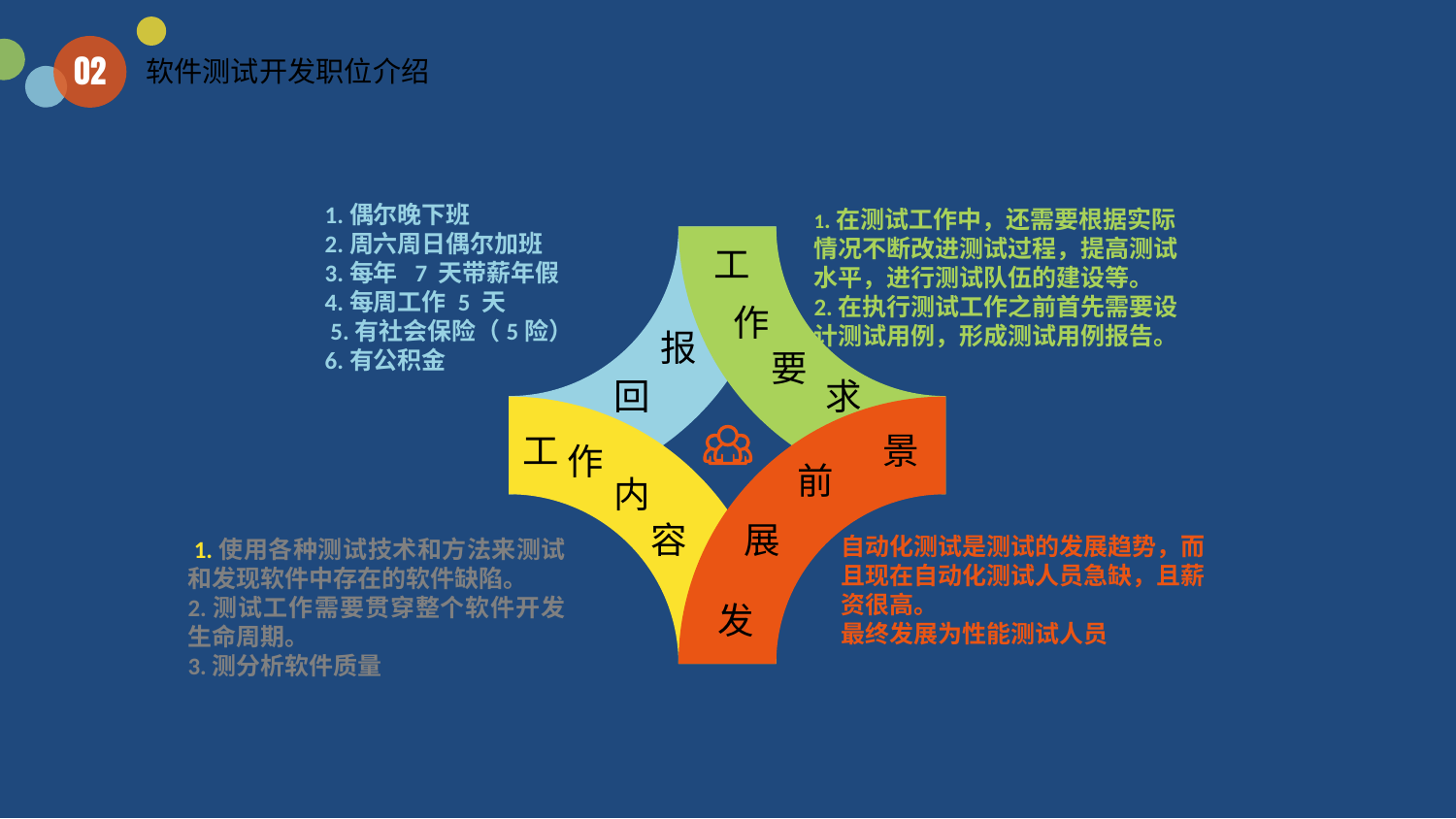

02
软件测试开发职位介绍

1.偶尔晚下班
2.周六周日偶尔加班
3.每年  7 天带薪年假
4.每周工作 5 天
 5.有社会保险（5险）
6.有公积金
1.在测试工作中，还需要根据实际情况不断改进测试过程，提高测试水平，进行测试队伍的建设等。
2.在执行测试工作之前首先需要设计测试用例，形成测试用例报告。

工
作
报
要
回
求

工
景

作
前
内
容
展
自动化测试是测试的发展趋势，而且现在自动化测试人员急缺，且薪资很高。
最终发展为性能测试人员
 1.使用各种测试技术和方法来测试和发现软件中存在的软件缺陷。
2.测试工作需要贯穿整个软件开发生命周期。
3.测分析软件质量

发